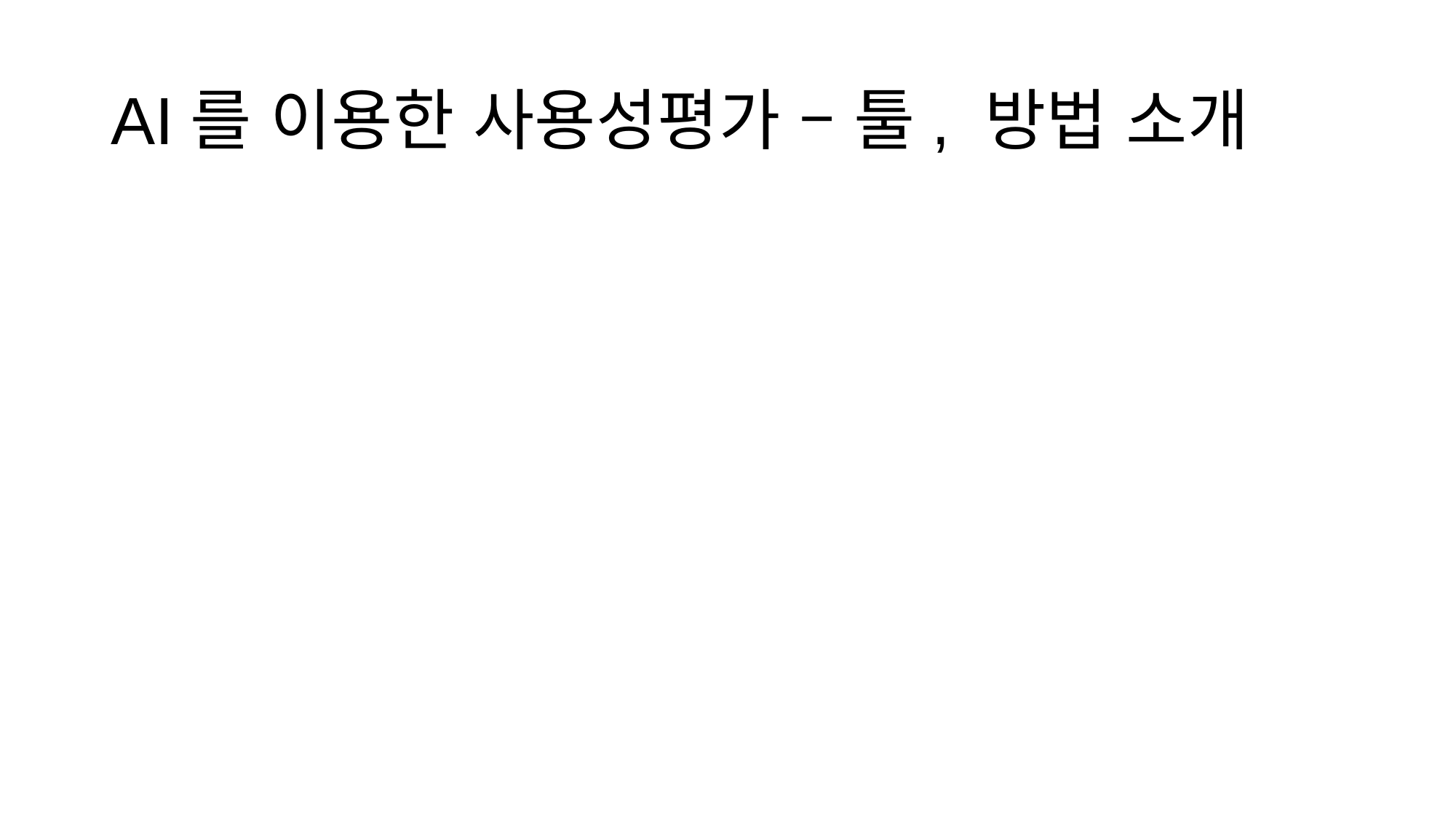

# AI를 이용한 사용성평가 – 툴, 방법 소개